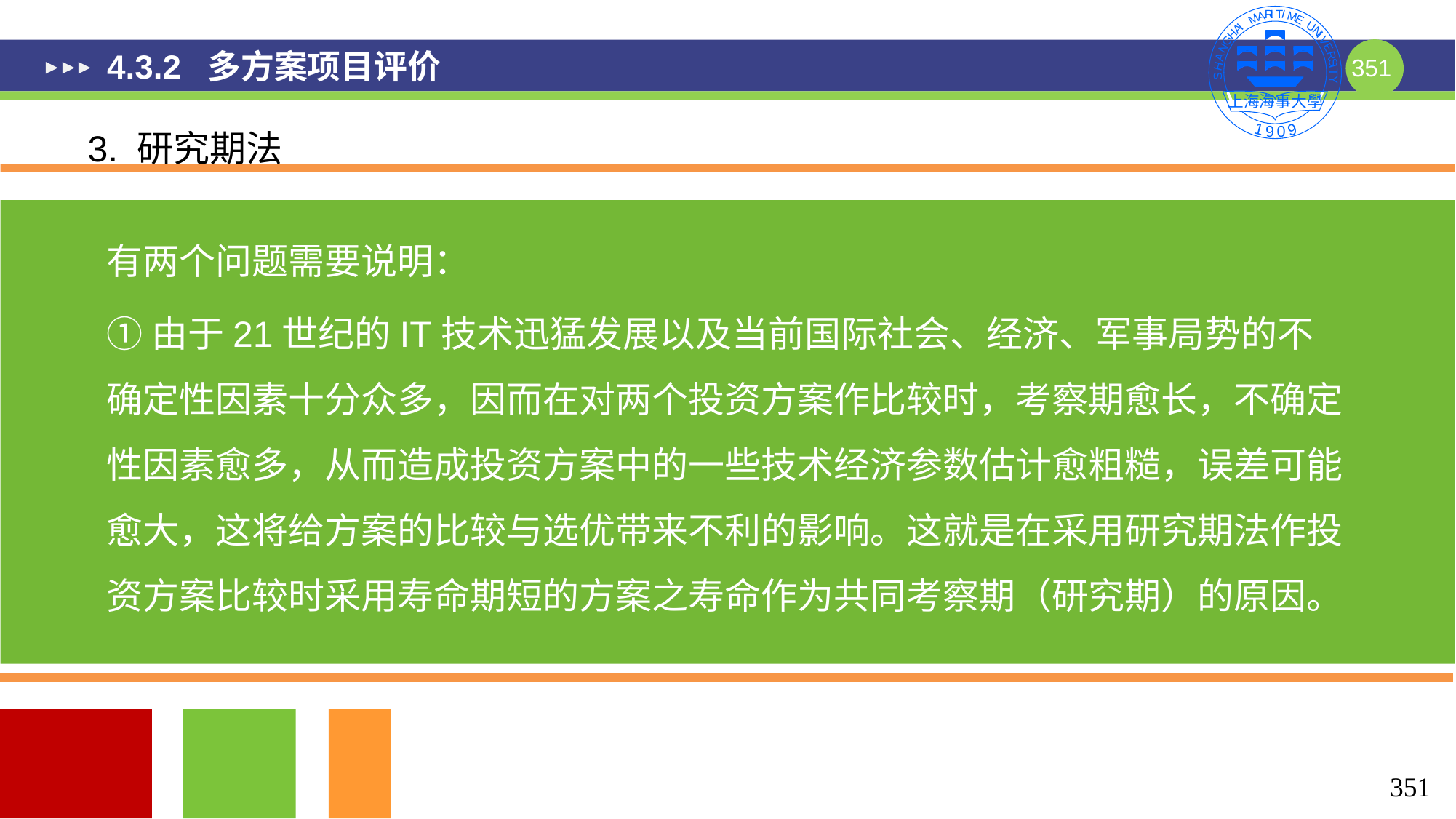

# 4.3.2  多方案项目评价
3. 研究期法

有两个问题需要说明：
①由于21世纪的IT技术迅猛发展以及当前国际社会、经济、军事局势的不确定性因素十分众多，因而在对两个投资方案作比较时，考察期愈长，不确定性因素愈多，从而造成投资方案中的一些技术经济参数估计愈粗糙，误差可能愈大，这将给方案的比较与选优带来不利的影响。这就是在采用研究期法作投资方案比较时采用寿命期短的方案之寿命作为共同考察期（研究期）的原因。

351
351